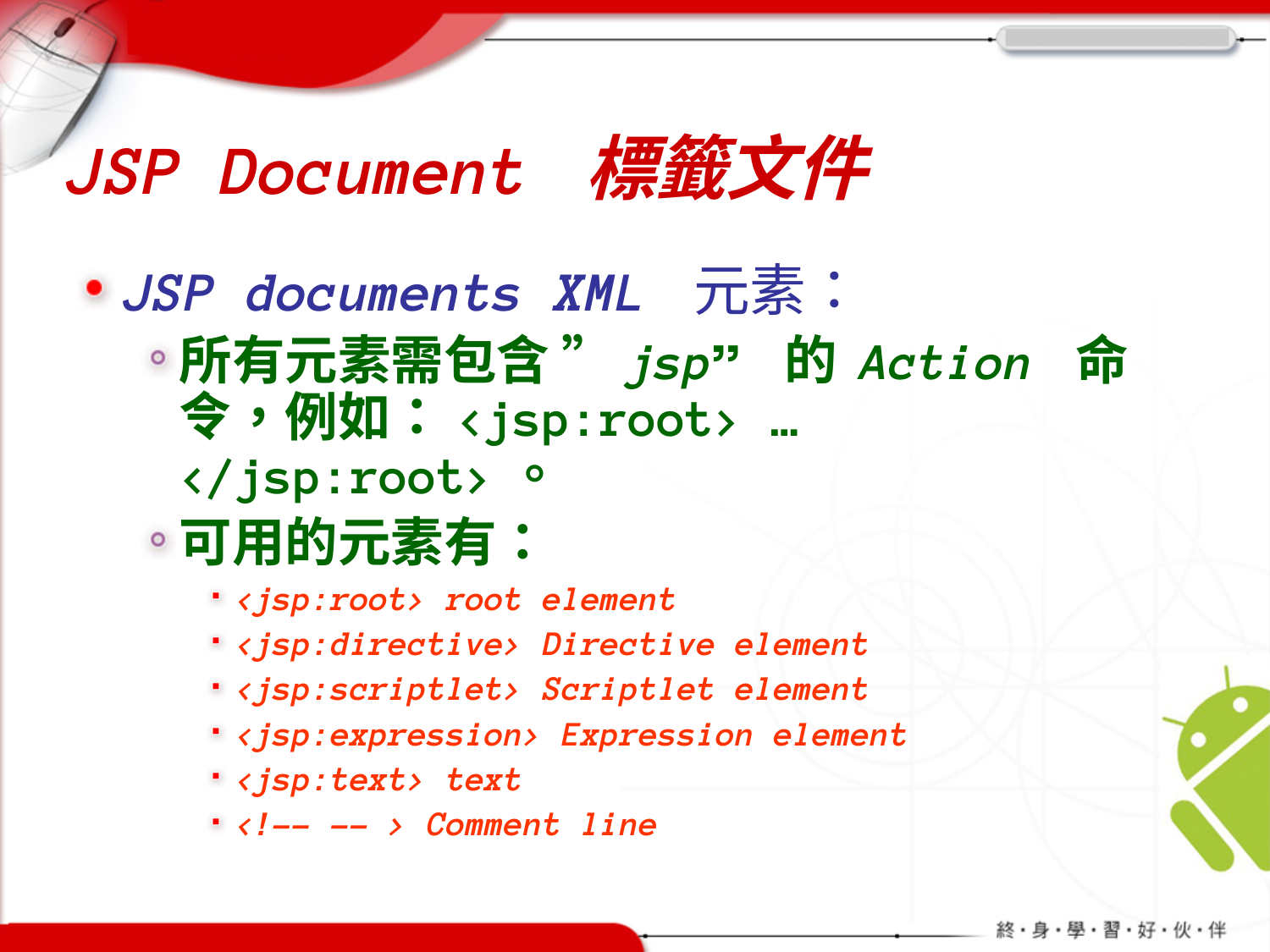

# JSP Document 標籤文件
JSP documents XML 元素：
所有元素需包含 ”jsp” 的 Action 命令，例如：<jsp:root> … </jsp:root>。
可用的元素有：
<jsp:root> root element
<jsp:directive> Directive element
<jsp:scriptlet> Scriptlet element
<jsp:expression> Expression element
<jsp:text> text
<!-- -- > Comment line